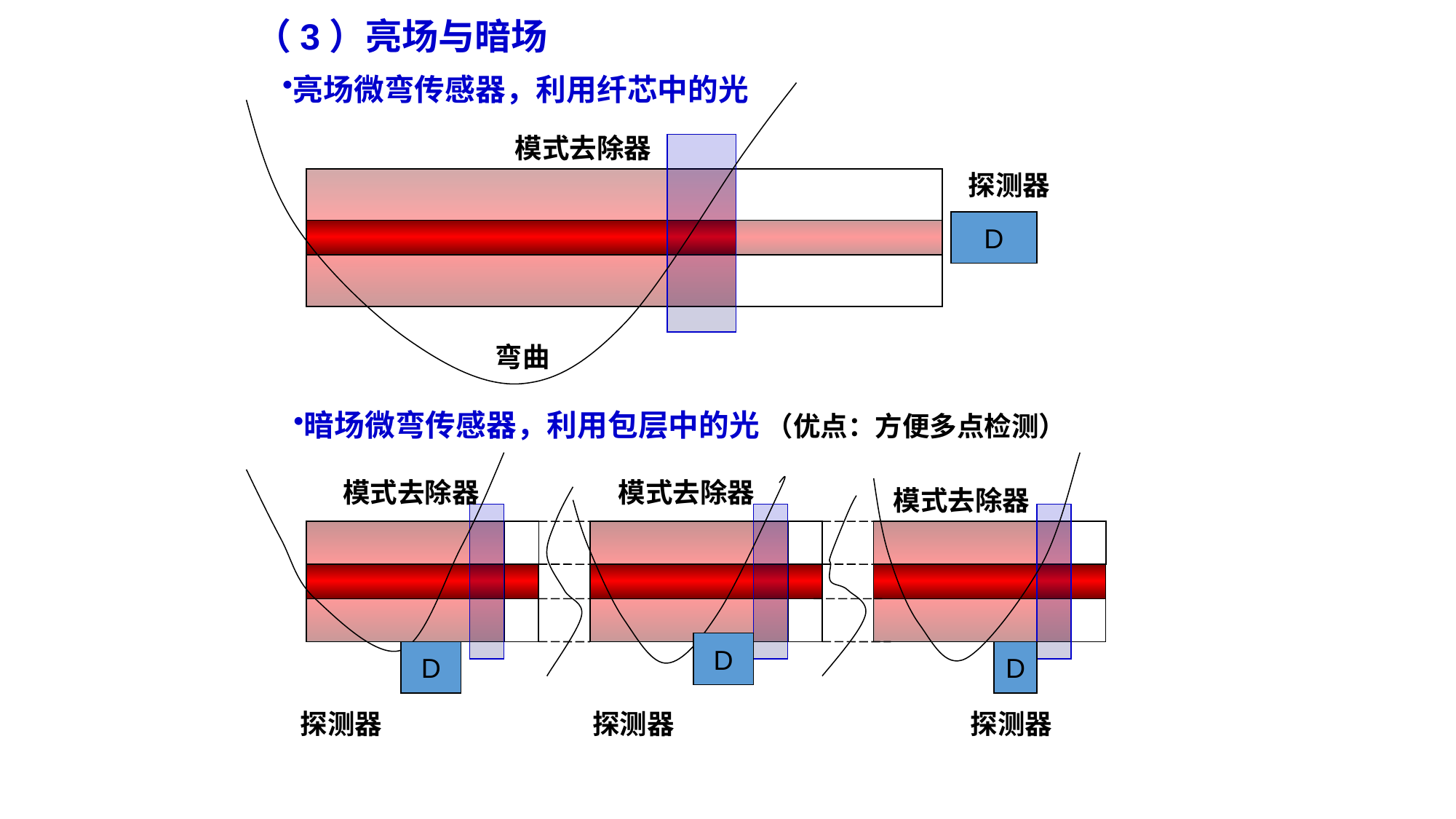

（3）亮场与暗场
亮场微弯传感器，利用纤芯中的光

模式去除器

探测器

D

弯曲
暗场微弯传感器，利用包层中的光 （优点：方便多点检测）

模式去除器
模式去除器
模式去除器

D
D

D
探测器
探测器
探测器